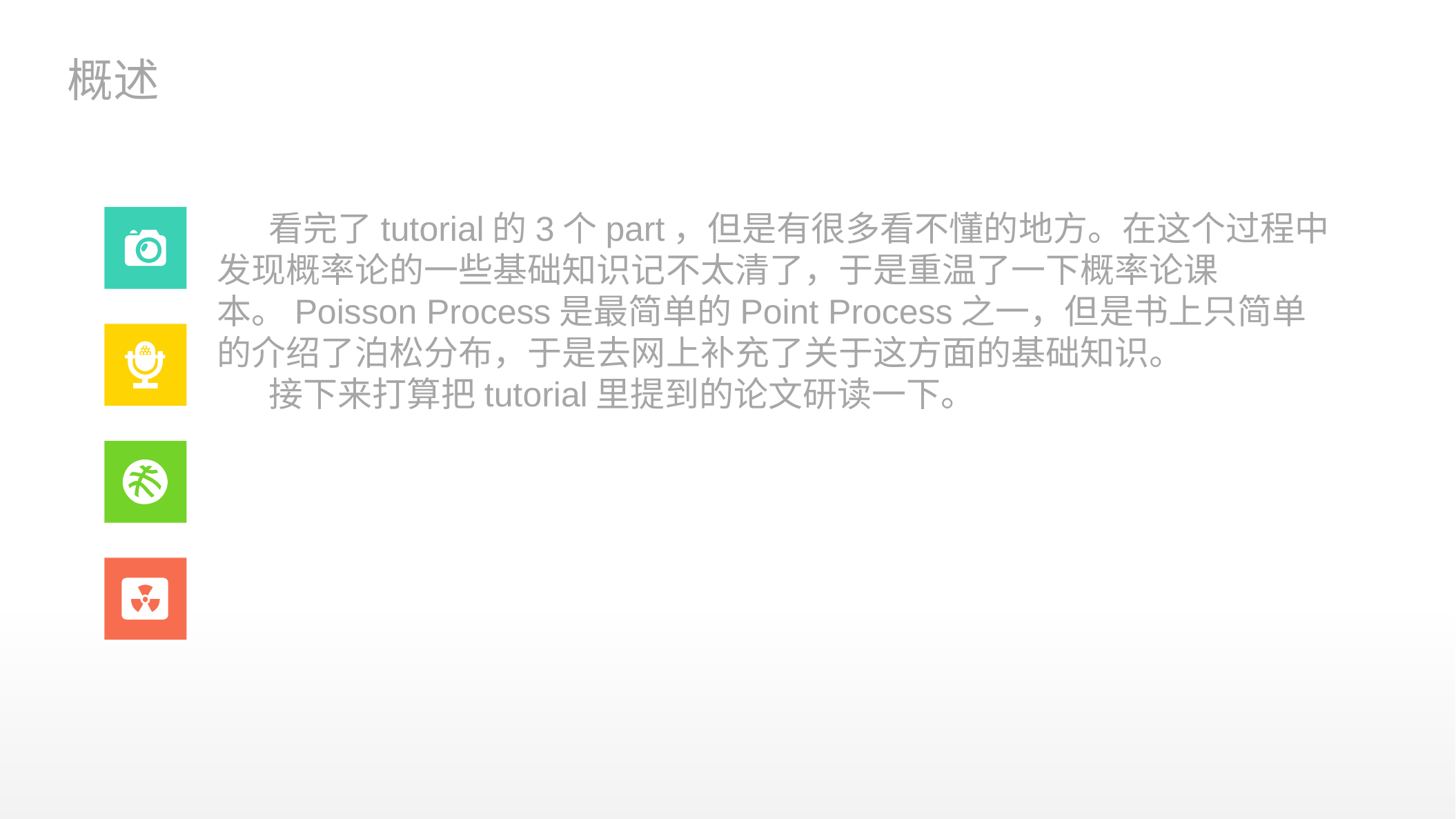

概述

看完了tutorial的3个part，但是有很多看不懂的地方。在这个过程中发现概率论的一些基础知识记不太清了，于是重温了一下概率论课本。Poisson Process是最简单的Point Process之一，但是书上只简单的介绍了泊松分布，于是去网上补充了关于这方面的基础知识。
接下来打算把tutorial里提到的论文研读一下。